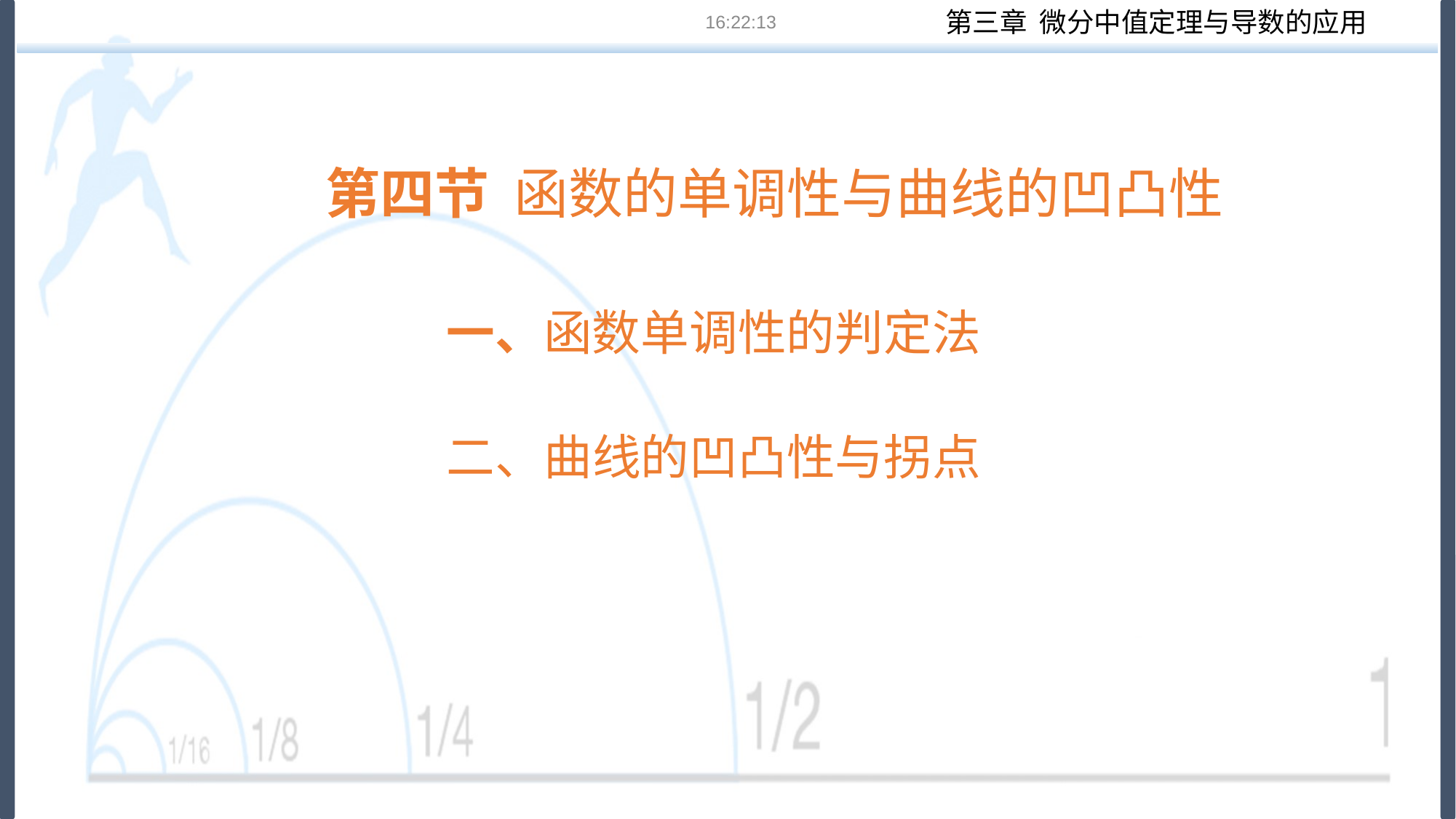

16:22:13
第四节  函数的单调性与曲线的凹凸性
一、函数单调性的判定法
二、曲线的凹凸性与拐点